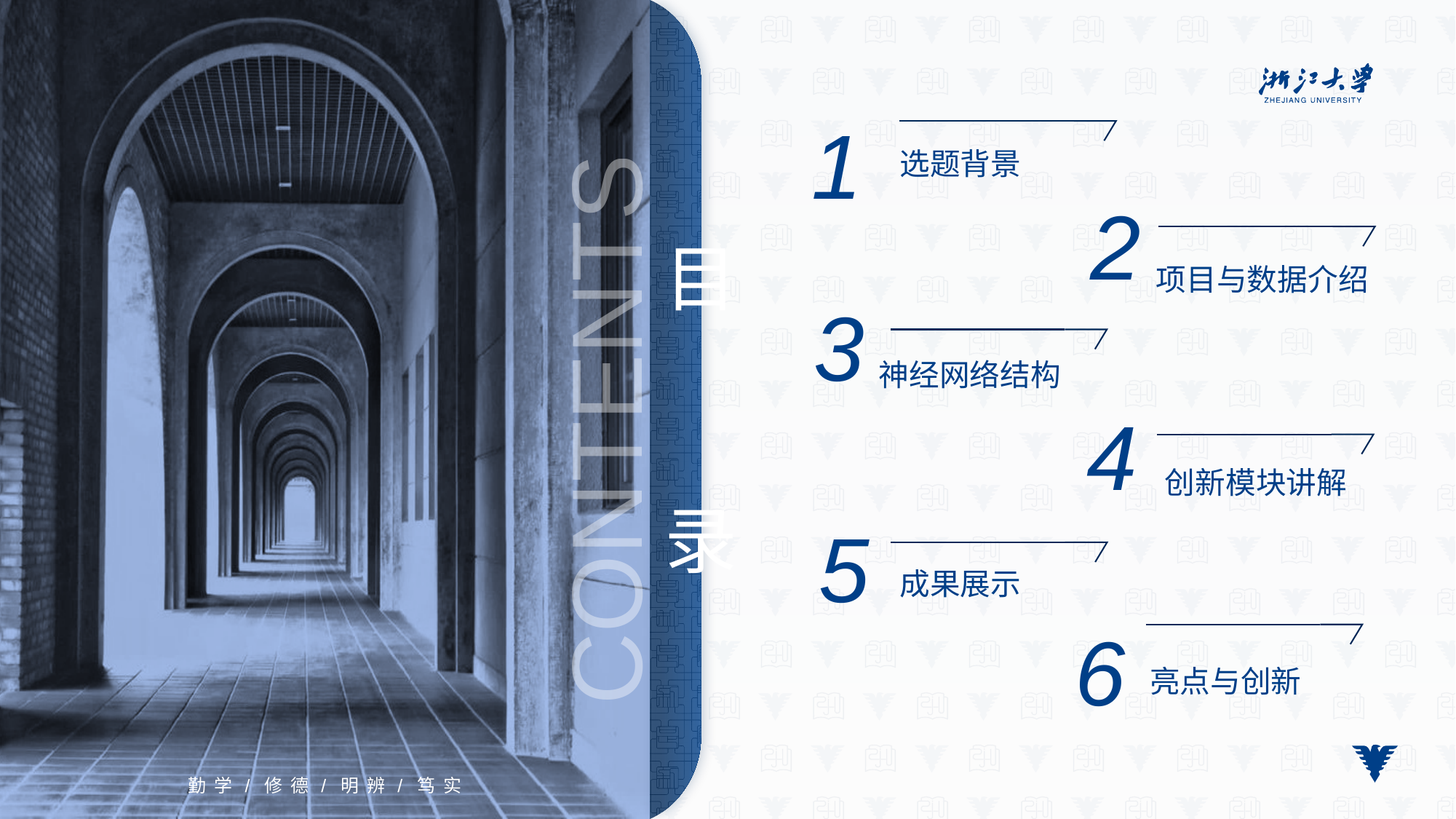

1

选题背景
2

项目与数据介绍
3

神经网络结构
4

创新模块讲解
5

成果展示
6

亮点与创新
勤  学  /  修  德  /  明  辨  /  笃  实